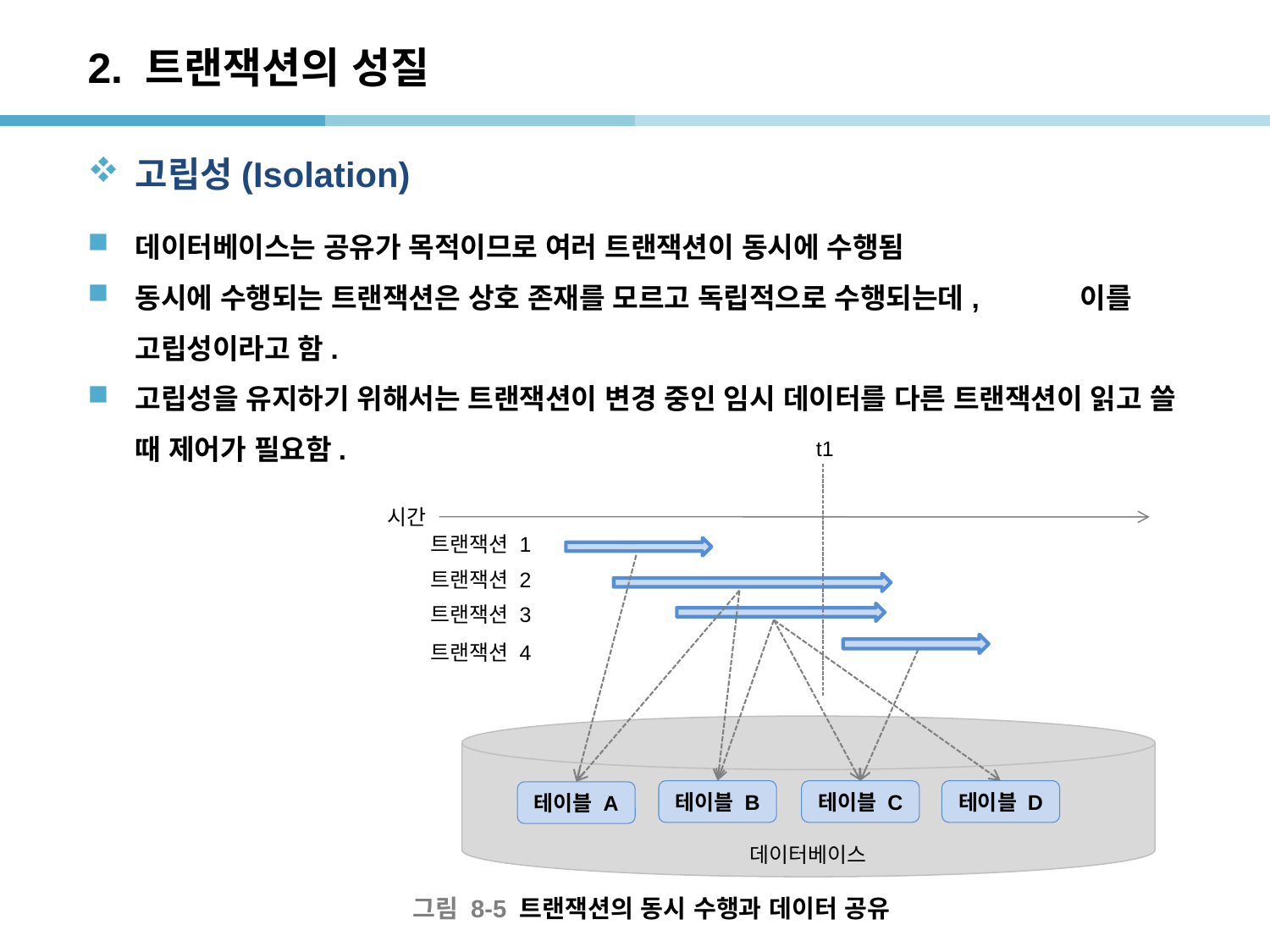

# 2. 트랜잭션의 성질
고립성(Isolation)
데이터베이스는 공유가 목적이므로 여러 트랜잭션이 동시에 수행됨
동시에 수행되는 트랜잭션은 상호 존재를 모르고 독립적으로 수행되는데,            이를 고립성이라고 함.
고립성을 유지하기 위해서는 트랜잭션이 변경 중인 임시 데이터를 다른 트랜잭션이 읽고 쓸 때 제어가 필요함.
t1

시간
트랜잭션 1

트랜잭션 2

트랜잭션 3

트랜잭션 4

데이터베이스
테이블 B
테이블 C
테이블 D
테이블 A
그림 8-5 트랜잭션의 동시 수행과 데이터 공유